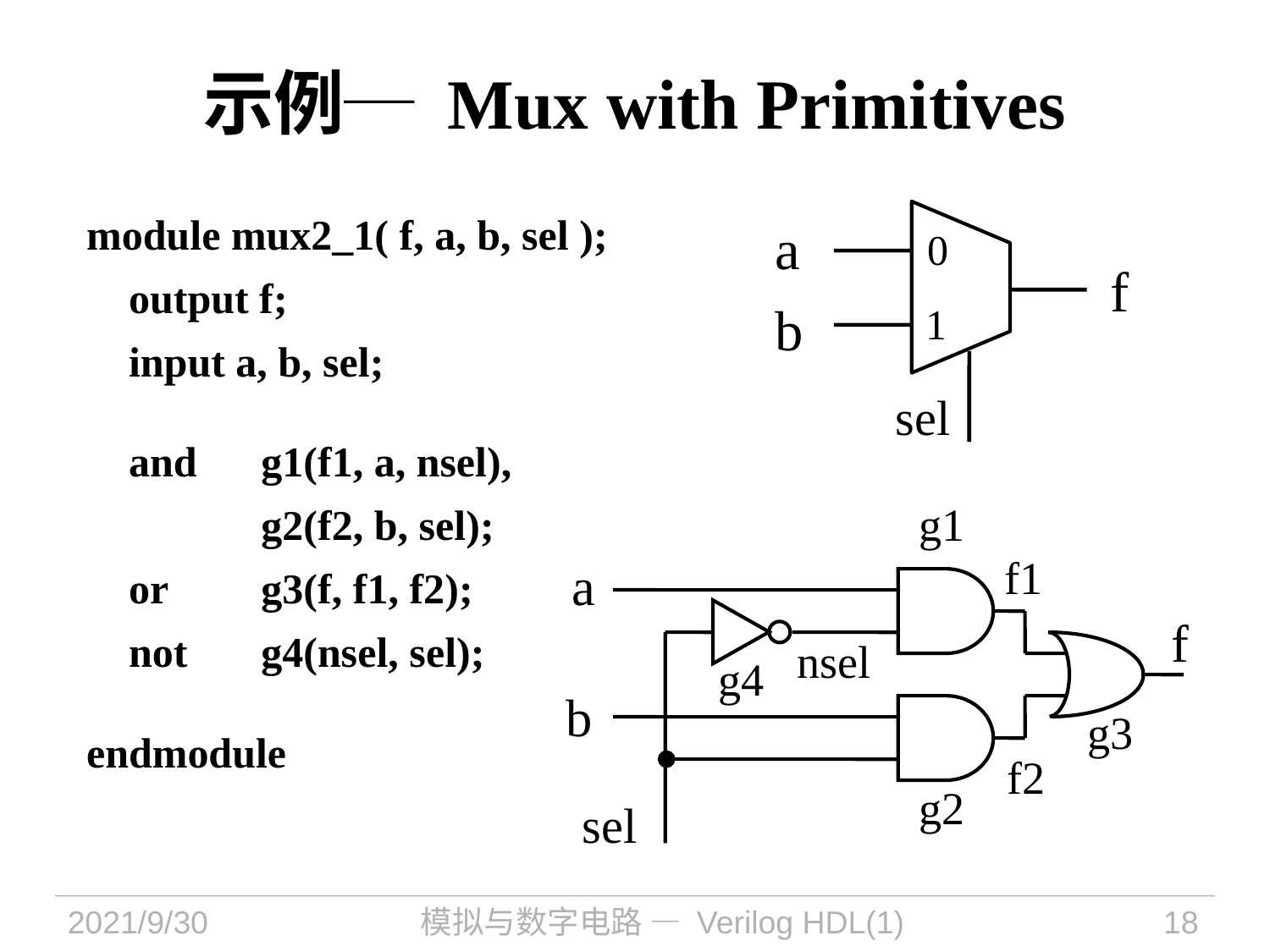

# 示例─ Mux with Primitives
module mux2_1( f, a, b, sel );
    output f;
    input a, b, sel;

    and	g1(f1, a, nsel),
		g2(f2, b, sel);
    or	g3(f, f1, f2);
    not	g4(nsel, sel);

endmodule
a
0

f

b

1

sel
g1
f1
a

f

nsel
g4

b

g3

f2

g2
sel
2021/9/30
模拟与数字电路 — Verilog HDL(1)
18